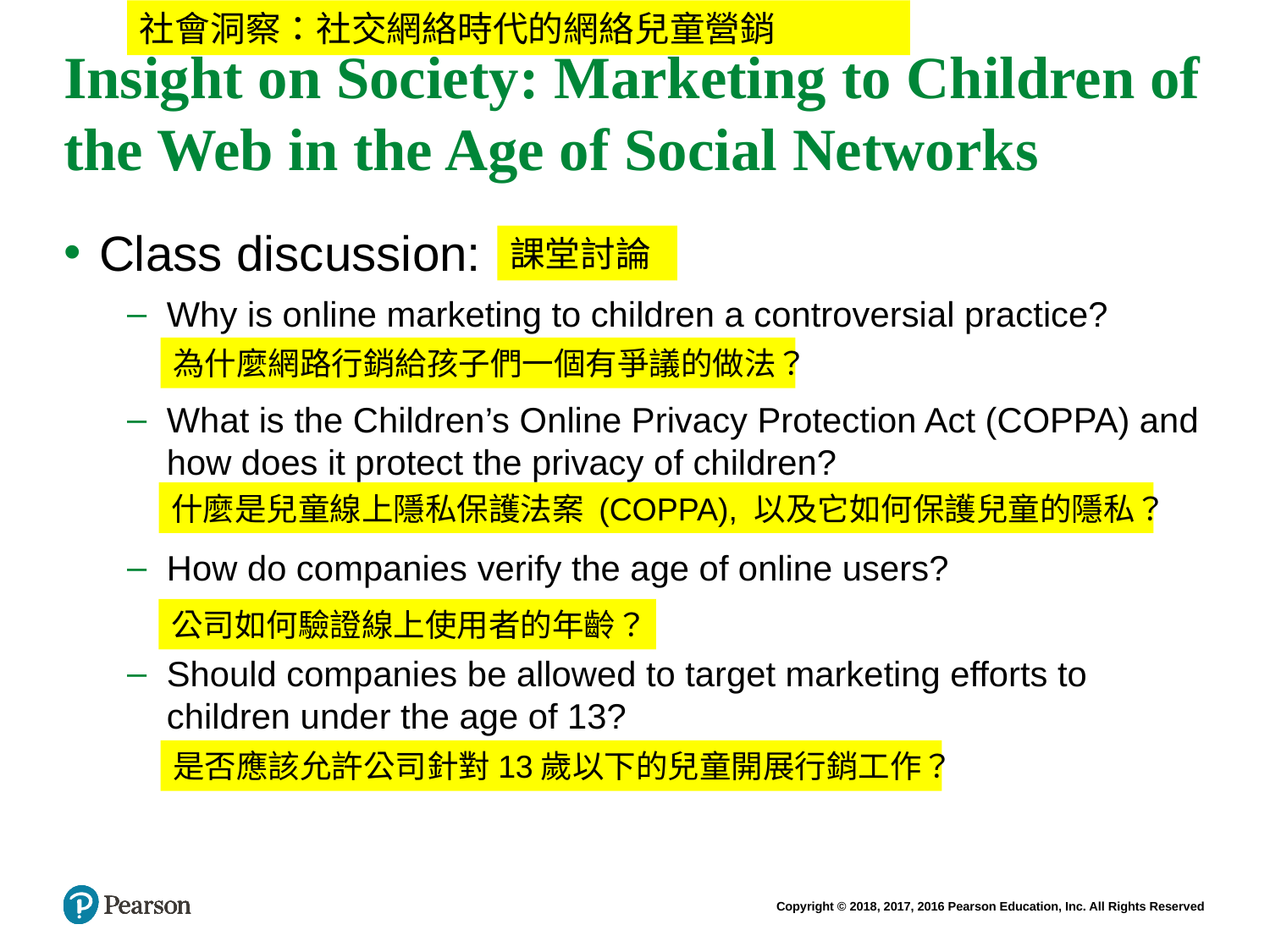

社會洞察：社交網絡時代的網絡兒童營銷
# Insight on Society: Marketing to Children of the Web in the Age of Social Networks
Class discussion:
Why is online marketing to children a controversial practice?

What is the Children’s Online Privacy Protection Act (COPPA) and how does it protect the privacy of children?

How do companies verify the age of online users?

Should companies be allowed to target marketing efforts to children under the age of 13?
課堂討論
為什麼網路行銷給孩子們一個有爭議的做法？
什麼是兒童線上隱私保護法案 (COPPA), 以及它如何保護兒童的隱私？
公司如何驗證線上使用者的年齡？
是否應該允許公司針對13歲以下的兒童開展行銷工作？